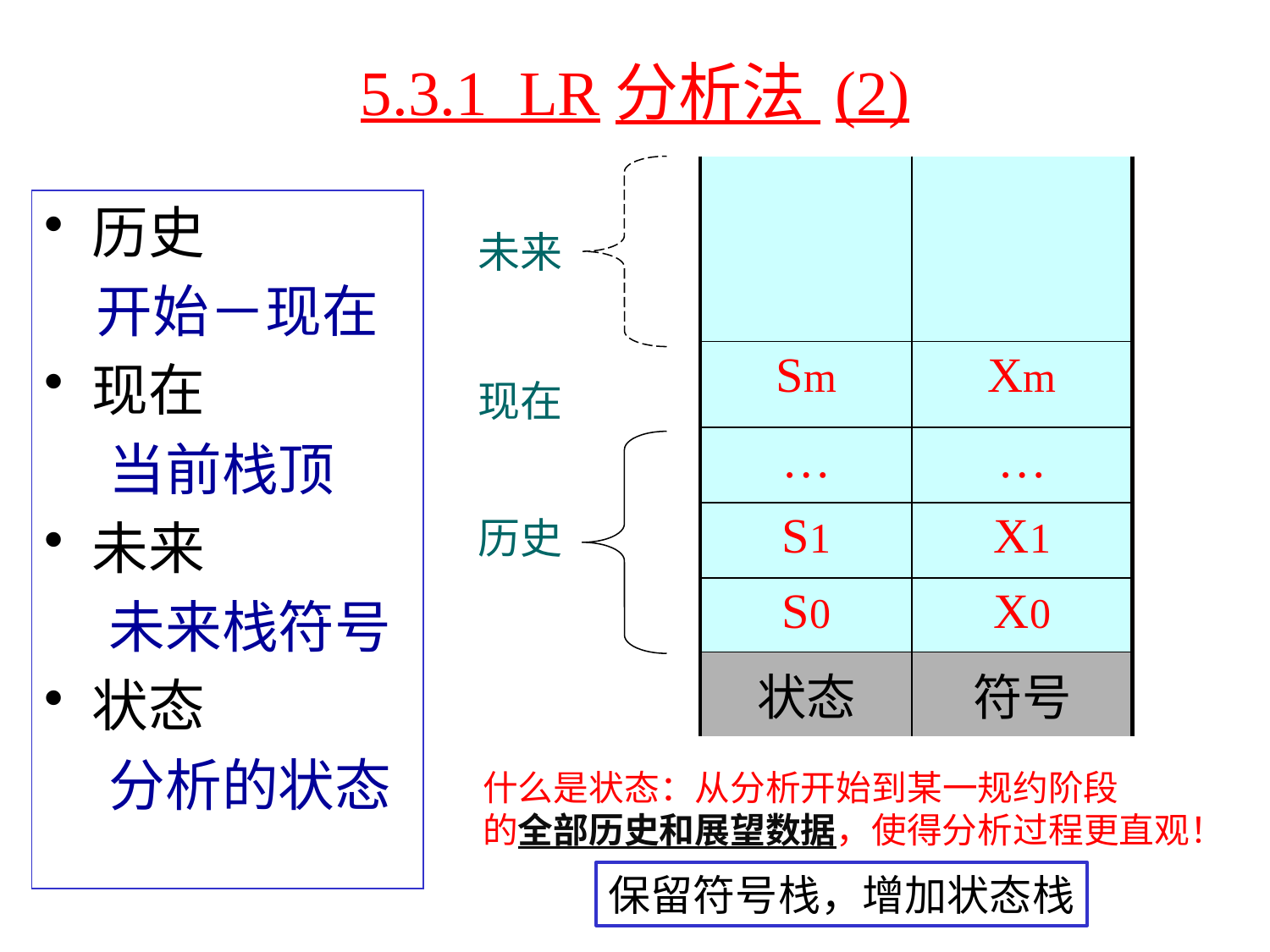

# 5.3.1  LR分析法 (2)

|  |  |
| --- | --- |
| Sm | Xm |
| … | … |
| S1 | X1 |
| S0 | X0 |
| 状态 | 符号 |
历史
   开始－现在
现在
    当前栈顶
未来
    未来栈符号
状态
    分析的状态
未来
现在

历史
什么是状态：从分析开始到某一规约阶段
的全部历史和展望数据，使得分析过程更直观！
保留符号栈，增加状态栈